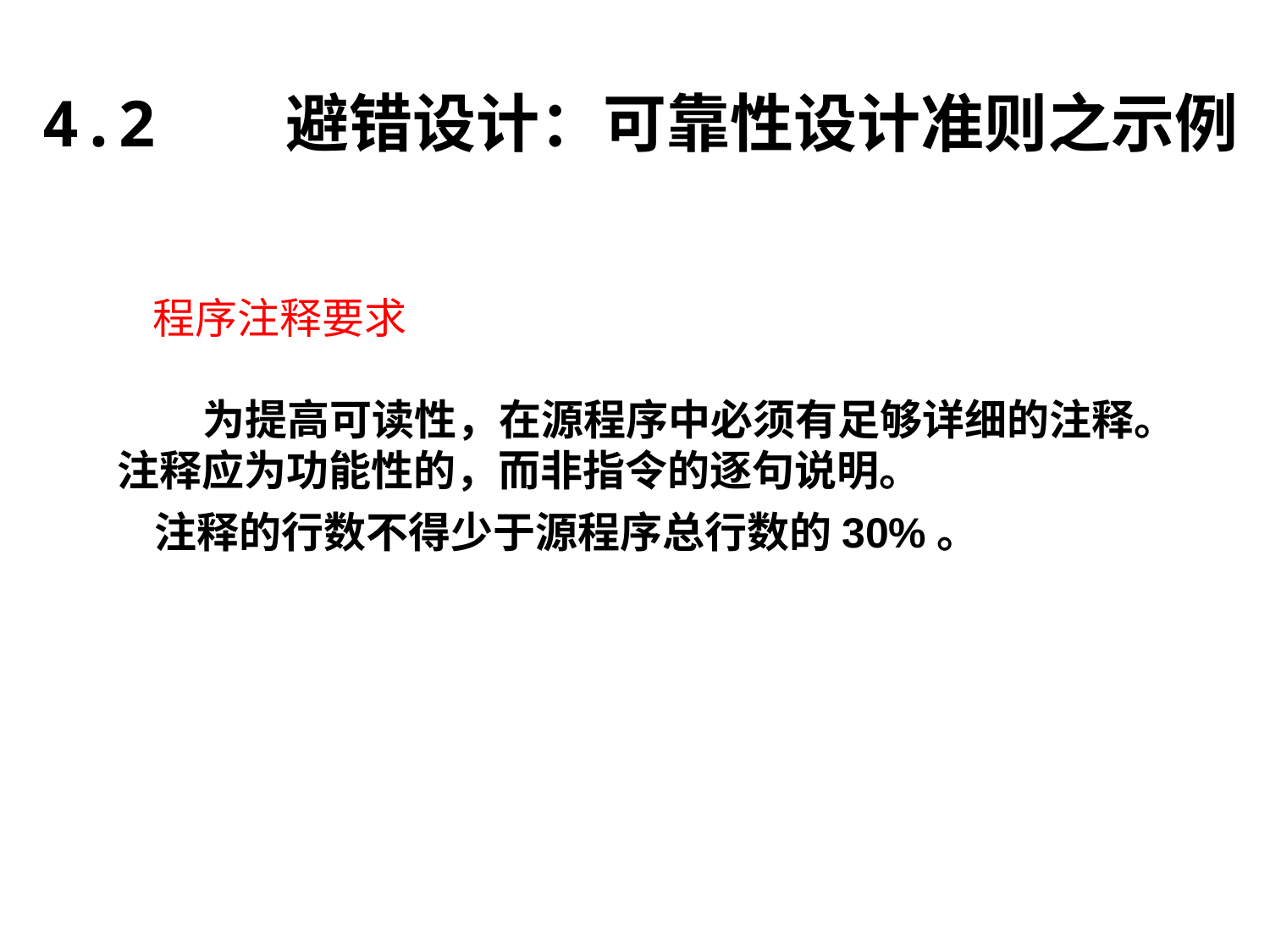

4.2   避错设计：可靠性设计准则之示例
程序注释要求

    为提高可读性，在源程序中必须有足够详细的注释。注释应为功能性的，而非指令的逐句说明。
注释的行数不得少于源程序总行数的30%。